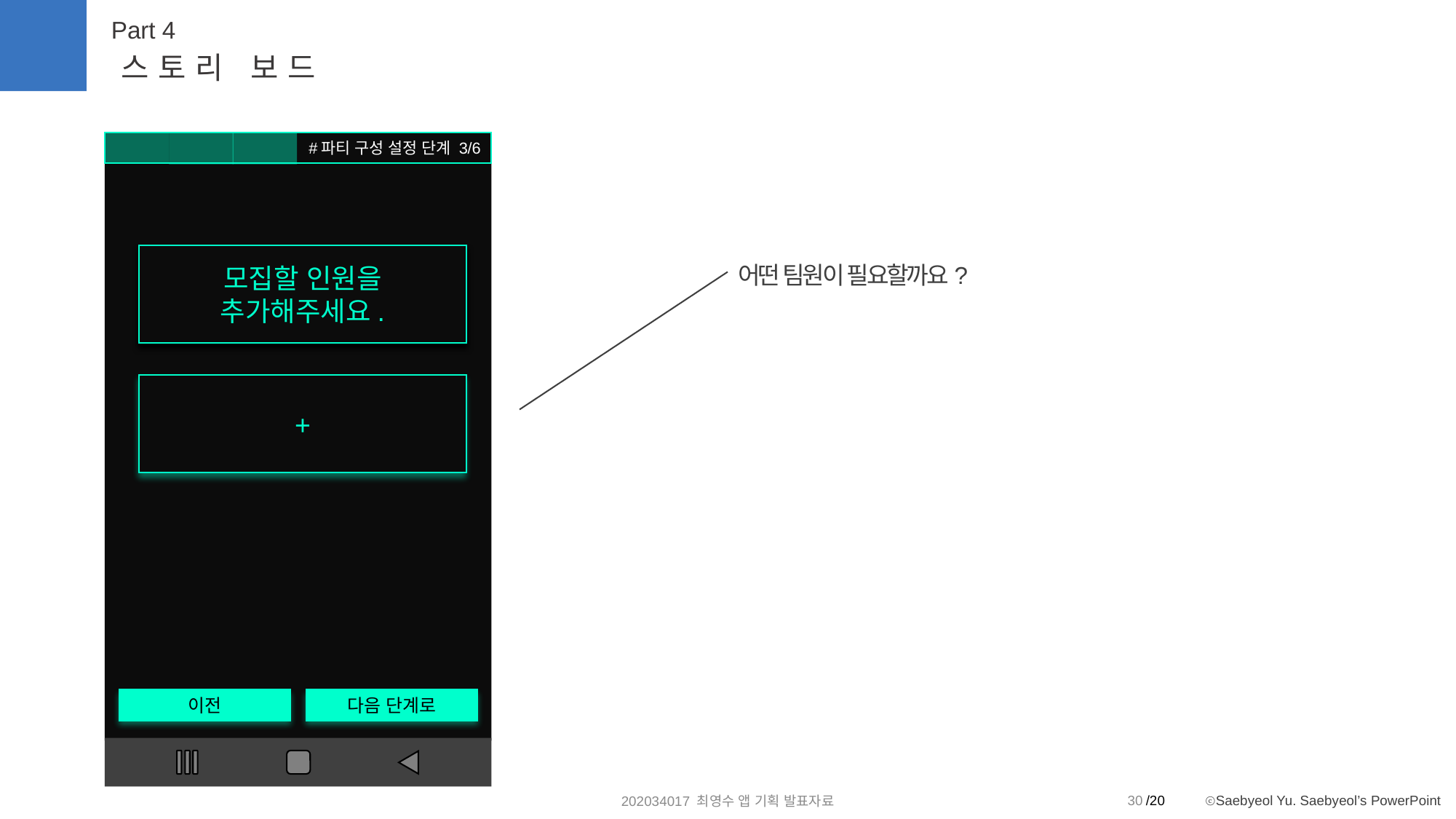

Part 4
스토리 보드

이전
다음 단계로

#파티 구성 설정 단계 3/6

모집할 인원을
추가해주세요.
어떤 팀원이 필요할까요?
+
30
202034017 최영수 앱 기획 발표자료